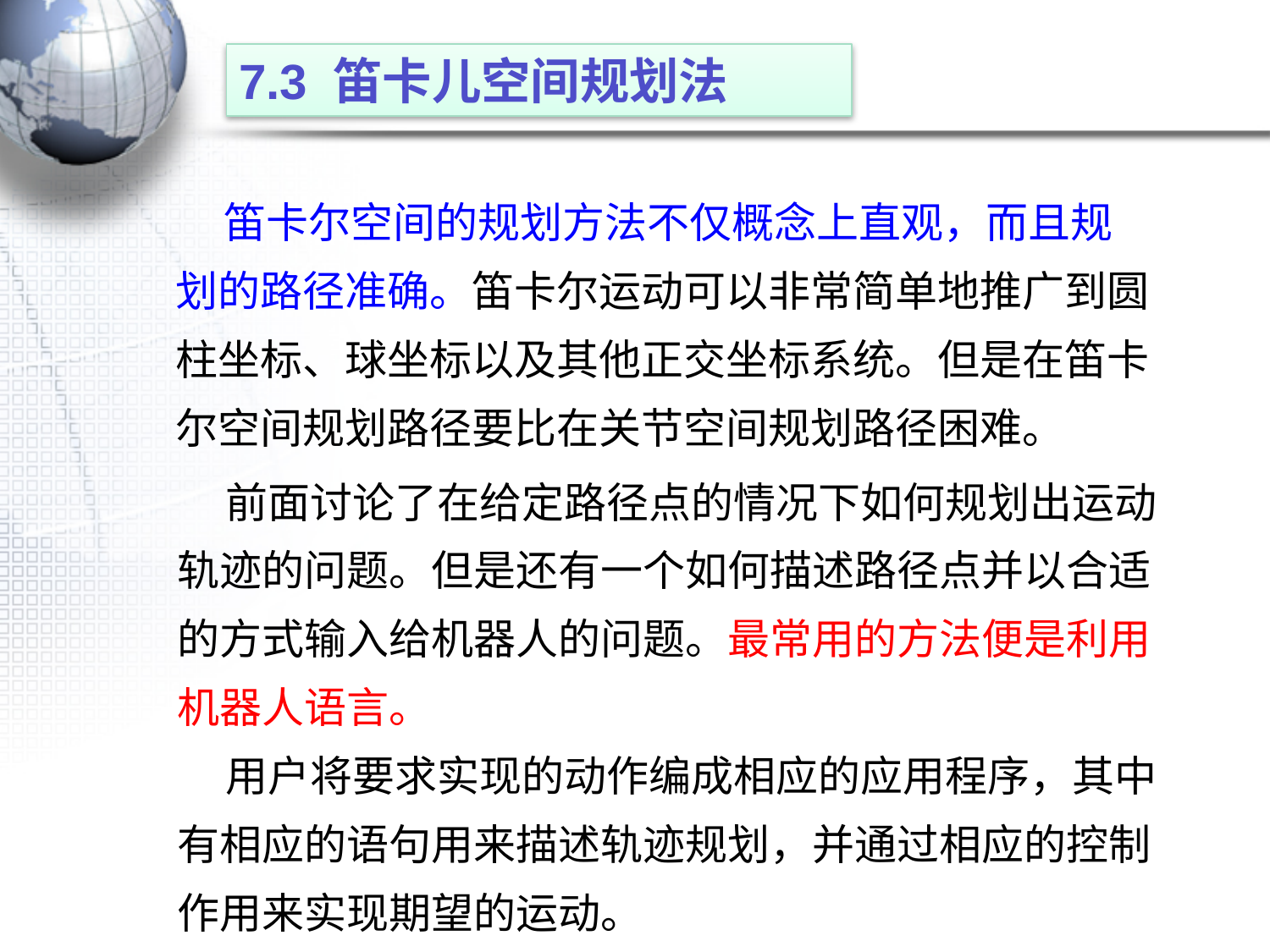

7.3 笛卡儿空间规划法
    笛卡尔空间的规划方法不仅概念上直观，而且规划的路径准确。笛卡尔运动可以非常简单地推广到圆柱坐标、球坐标以及其他正交坐标系统。但是在笛卡尔空间规划路径要比在关节空间规划路径困难。
    前面讨论了在给定路径点的情况下如何规划出运动轨迹的问题。但是还有一个如何描述路径点并以合适的方式输入给机器人的问题。最常用的方法便是利用机器人语言。
    用户将要求实现的动作编成相应的应用程序，其中有相应的语句用来描述轨迹规划，并通过相应的控制作用来实现期望的运动。
67